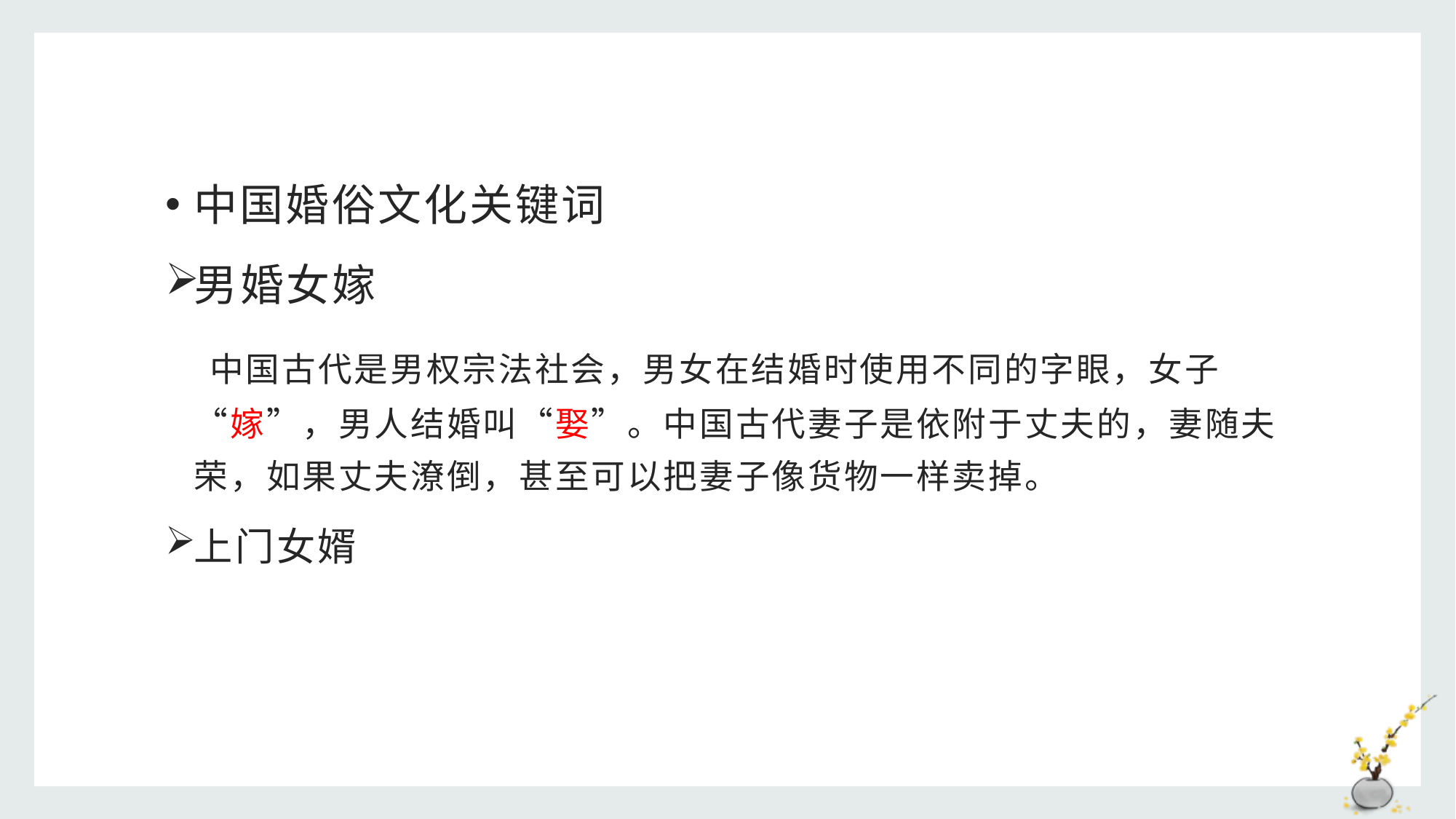

中国婚俗文化关键词
男婚女嫁
   中国古代是男权宗法社会，男女在结婚时使用不同的字眼，女子“嫁”，男人结婚叫“娶”。中国古代妻子是依附于丈夫的，妻随夫荣，如果丈夫潦倒，甚至可以把妻子像货物一样卖掉。
上门女婿